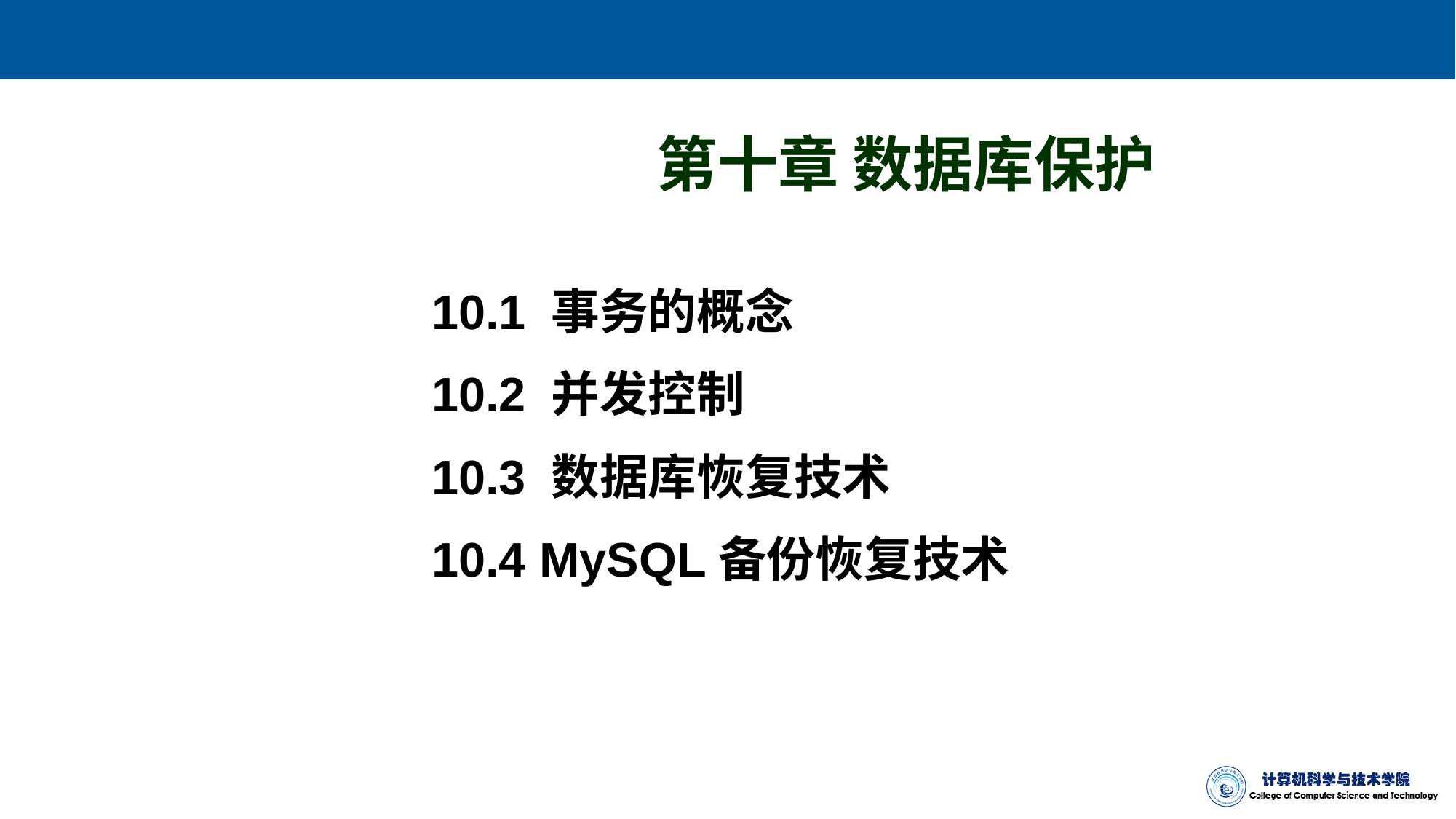

第十章 数据库保护

10.1 事务的概念
10.2 并发控制
10.3 数据库恢复技术
10.4 MySQL备份恢复技术